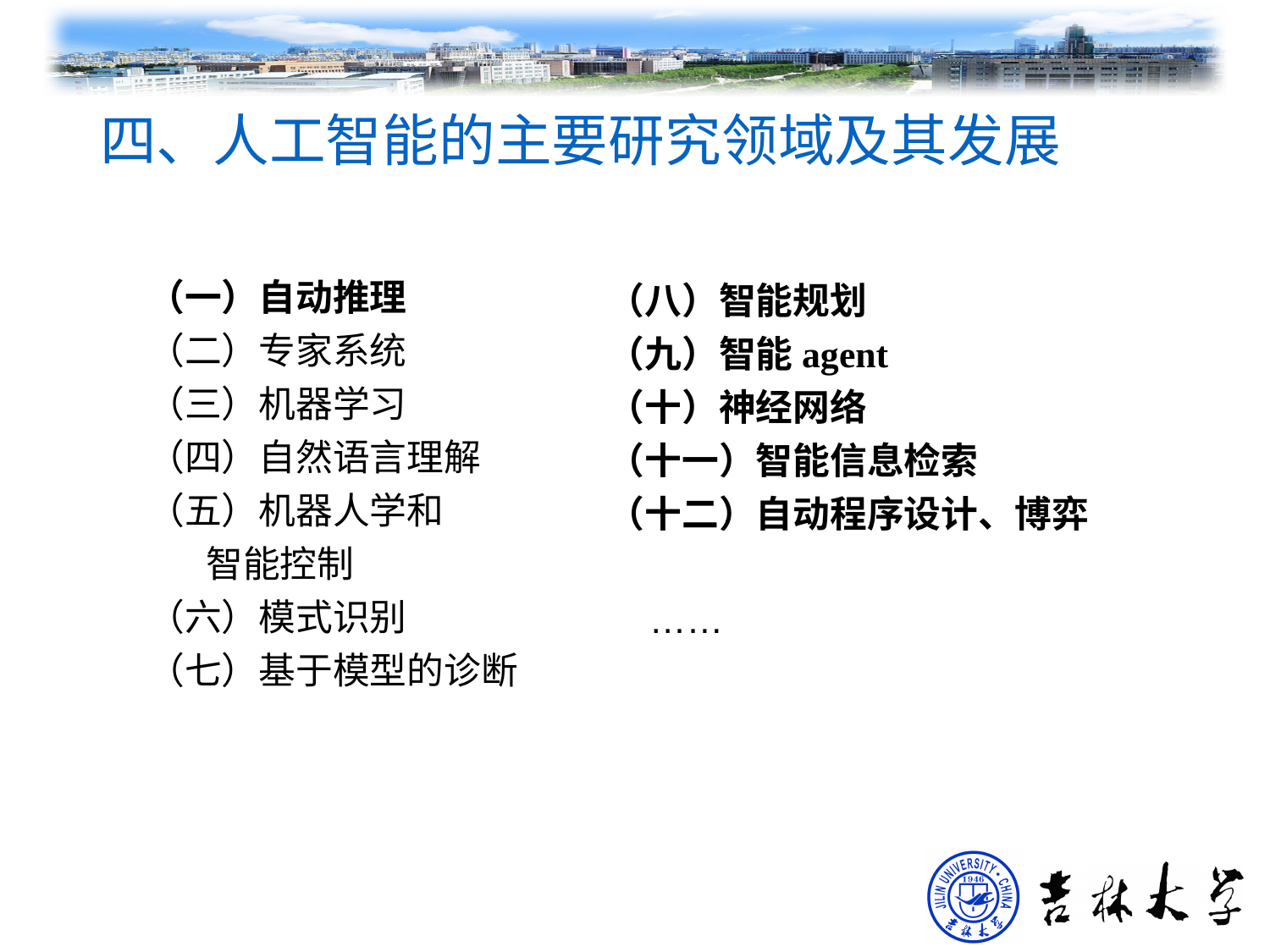

# 四、人工智能的主要研究领域及其发展
（一）自动推理
（二）专家系统
（三）机器学习
（四）自然语言理解
（五）机器人学和
      智能控制
（六）模式识别
（七）基于模型的诊断

（八）智能规划
（九）智能agent
（十）神经网络
（十一）智能信息检索
（十二）自动程序设计、博弈

    ……